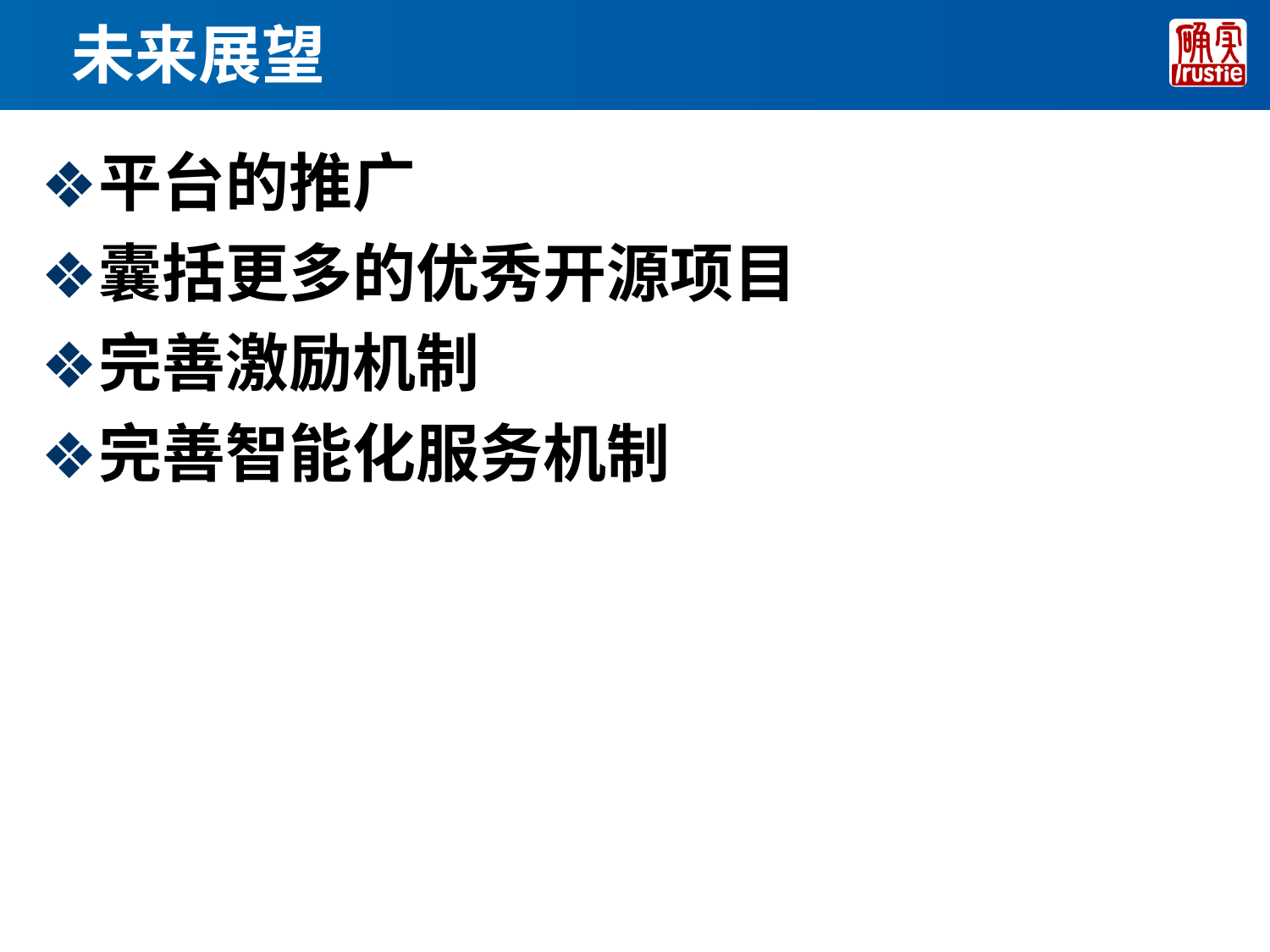

# 未来展望
平台的推广
囊括更多的优秀开源项目
完善激励机制
完善智能化服务机制